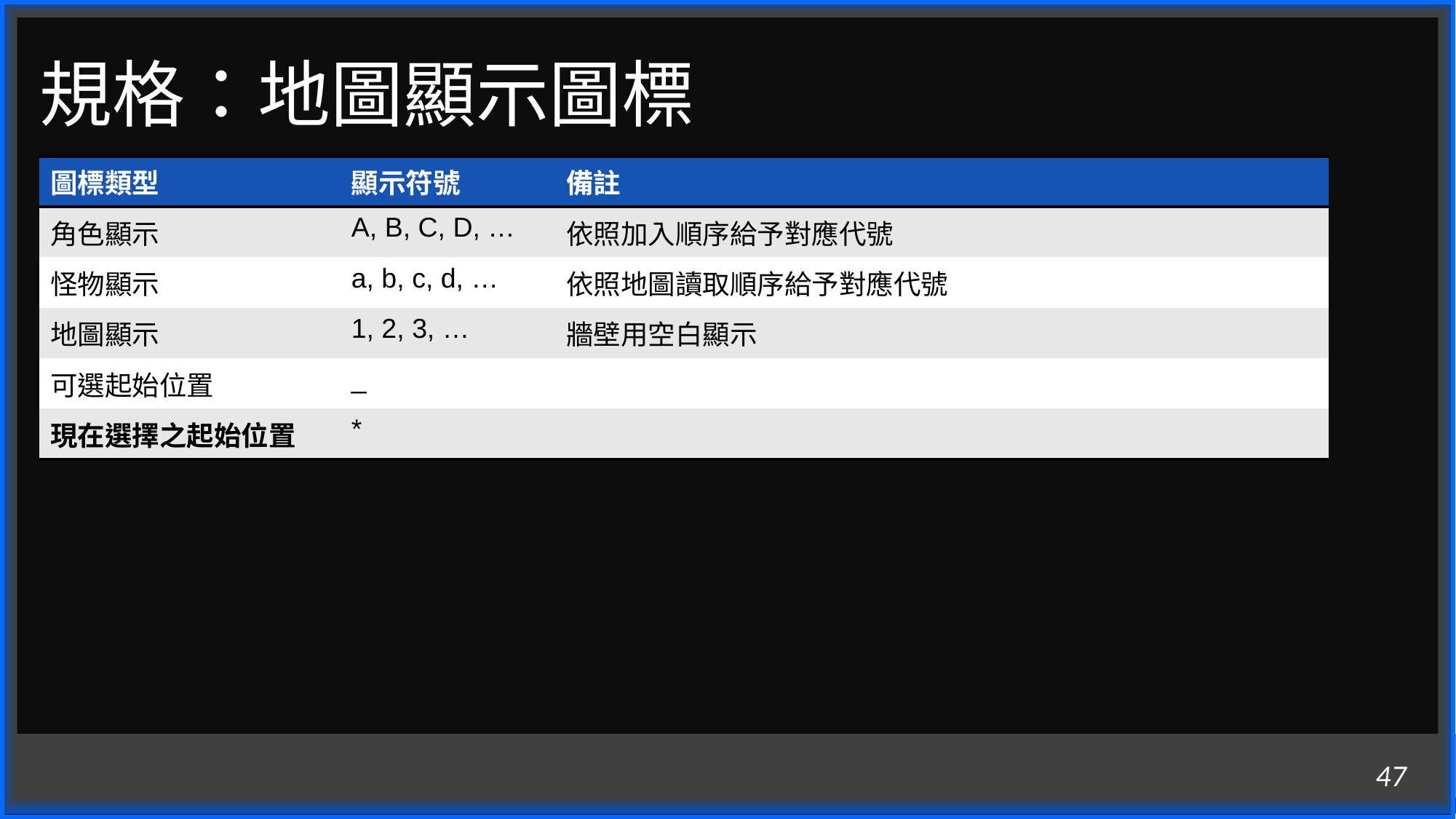

# 規格：地圖顯示圖標
| 圖標類型 | 顯示符號 | 備註 |
| --- | --- | --- |
| 角色顯示 | A, B, C, D, … | 依照加入順序給予對應代號 |
| 怪物顯示 | a, b, c, d, … | 依照地圖讀取順序給予對應代號 |
| 地圖顯示 | 1, 2, 3, … | 牆壁用空白顯示 |
| 可選起始位置 | \_ |  |
| 現在選擇之起始位置 | \* |  |